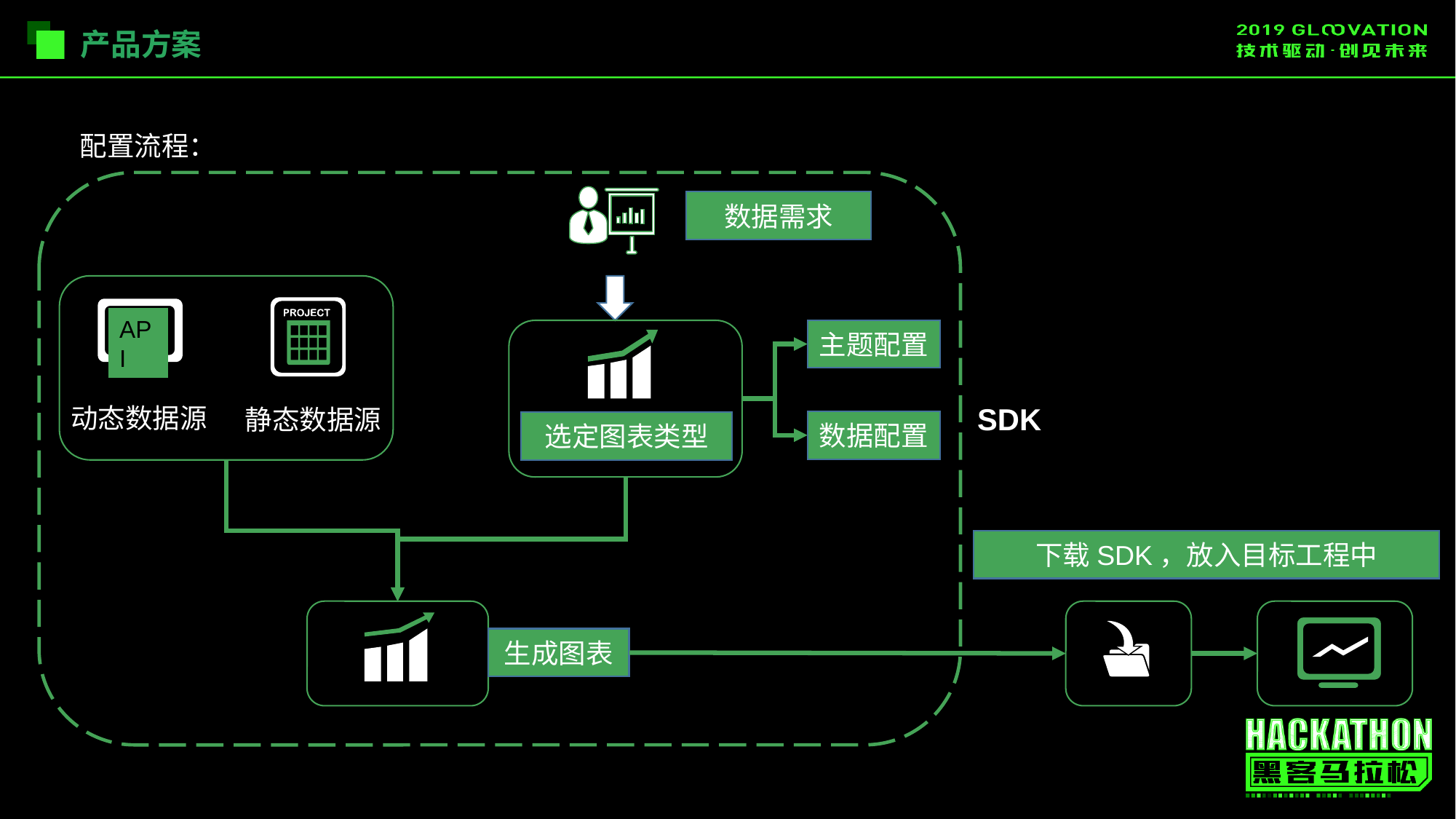

产品方案
配置流程：

数据需求

静态数据源

API

SDK
动态数据源
主题配置

数据配置
选定图表类型
下载SDK，放入目标工程中

生成图表